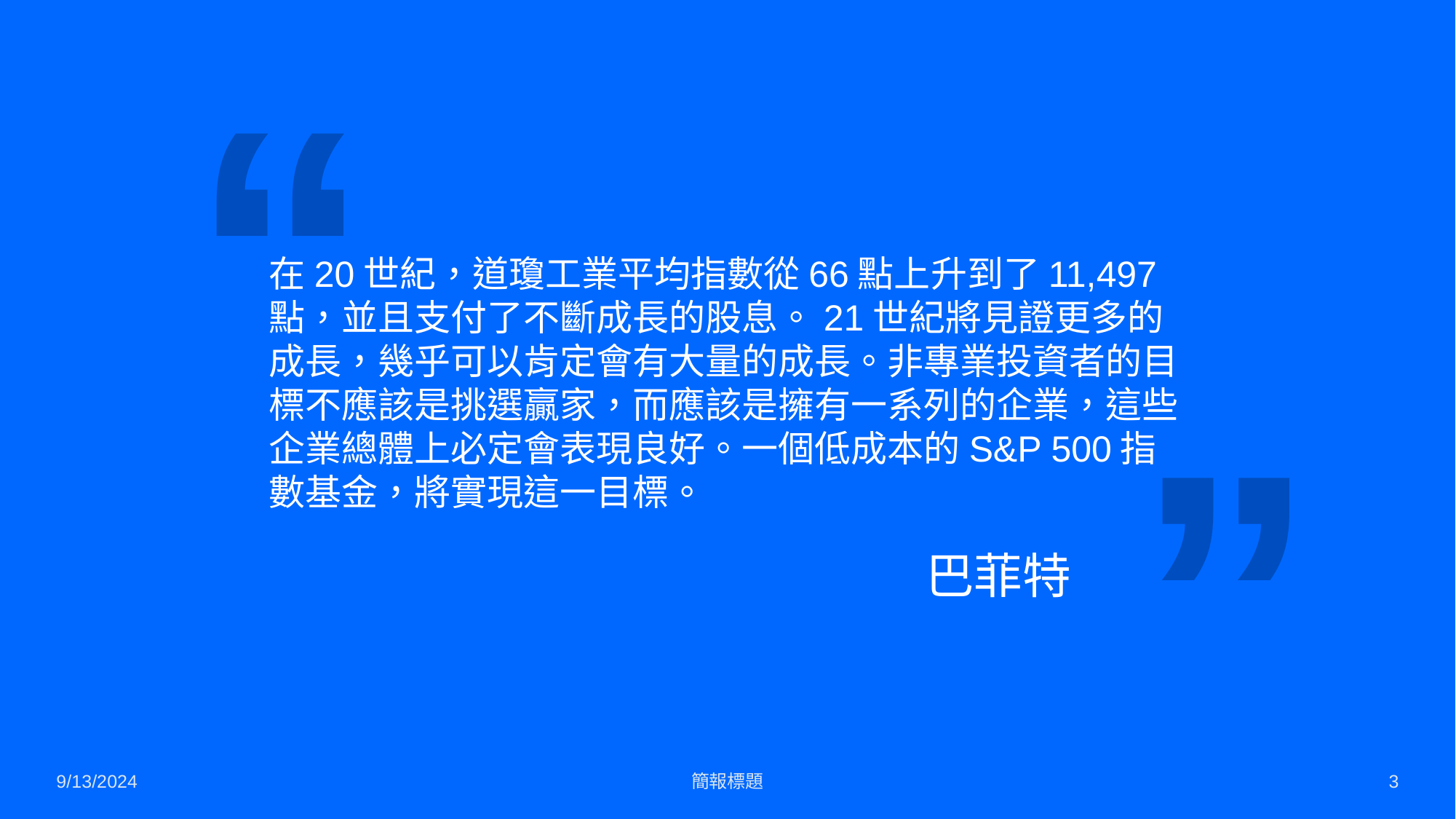

“
# 在20世紀，道瓊工業平均指數從66點上升到了11,497點，並且支付了不斷成長的股息。21世紀將見證更多的成長，幾乎可以肯定會有大量的成長。非專業投資者的目標不應該是挑選贏家，而應該是擁有一系列的企業，這些企業總體上必定會表現良好。一個低成本的S&P 500指數基金，將實現這一目標。
”
巴菲特
9/13/2024
簡報標題
3